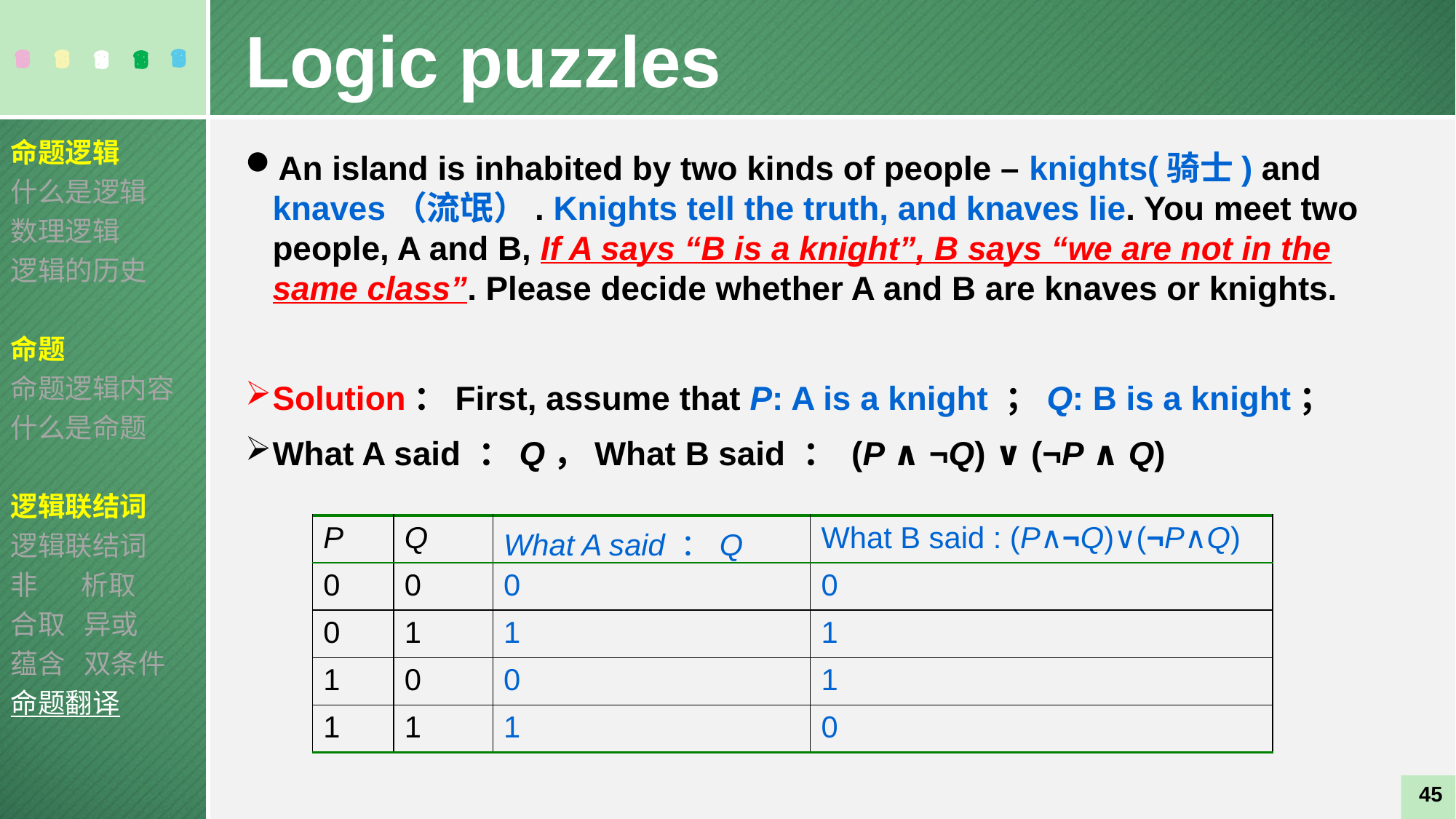

Logic puzzles

命题逻辑
什么是逻辑
数理逻辑
逻辑的历史

命题
命题逻辑内容
什么是命题

逻辑联结词
逻辑联结词
非       析取
合取   异或
蕴含   双条件
命题翻译
An island is inhabited by two kinds of people – knights(骑士) and knaves（流氓）. Knights tell the truth, and knaves lie. You meet two people, A and B, If A says “B is a knight”, B says “we are not in the same class”. Please decide whether A and B are knaves or knights.

Solution：First, assume that P: A is a knight ；Q: B is a knight；
What A said ：Q，What B said ： (P ∧ ¬Q) ∨ (¬P ∧ Q)
| P | Q | What A said ：Q | What B said : (P∧¬Q)∨(¬P∧Q) |
| --- | --- | --- | --- |
| 0 | 0 | 0 | 0 |
| 0 | 1 | 1 | 1 |
| 1 | 0 | 0 | 1 |
| 1 | 1 | 1 | 0 |
45